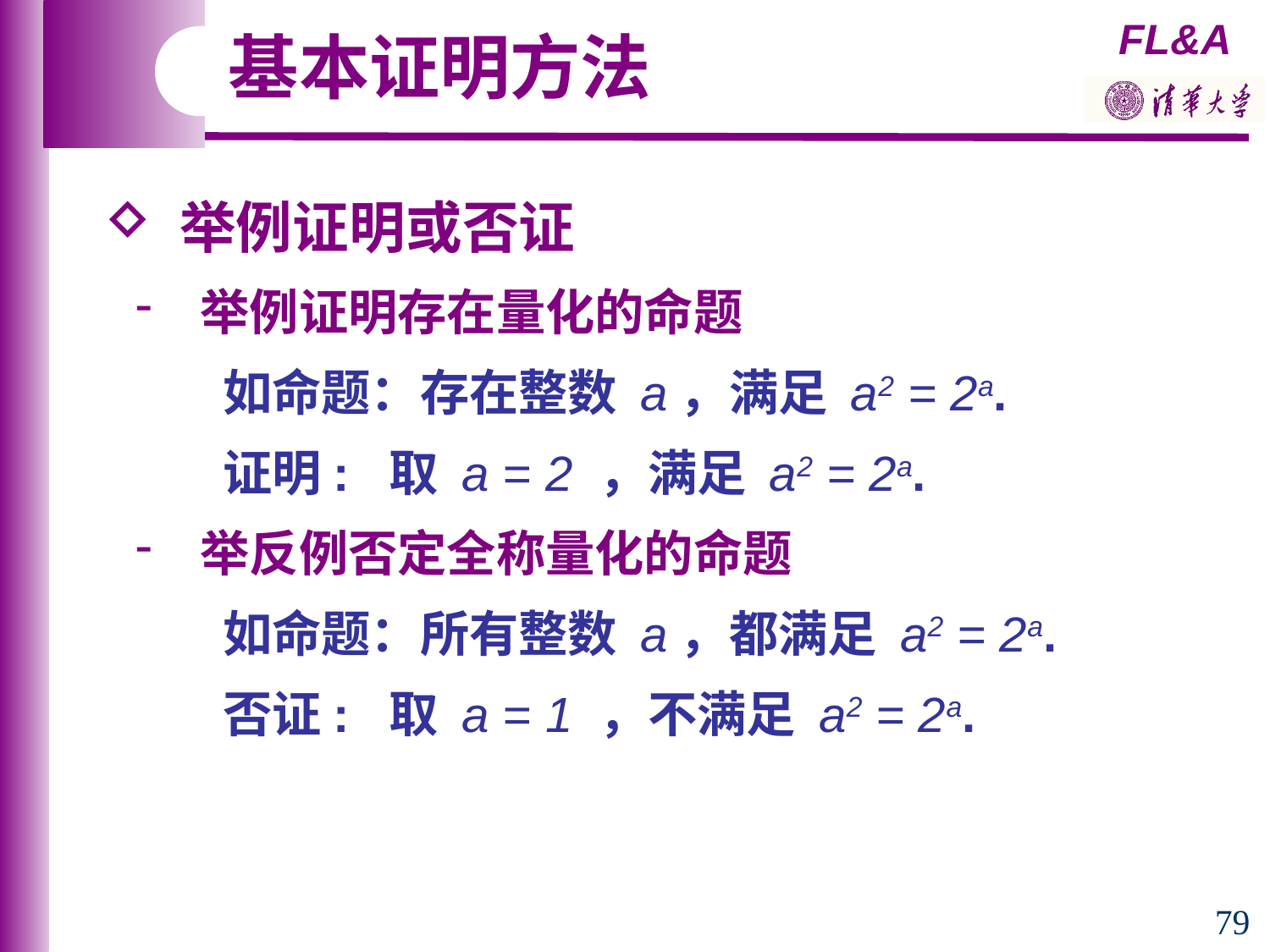

基本证明方法
 举例证明或否证

  举例证明存在量化的命题

    如命题：存在整数 a，满足 a2 = 2a.

    证明:  取 a = 2 ，满足 a2 = 2a.

  举反例否定全称量化的命题

    如命题：所有整数 a，都满足 a2 = 2a.

    否证:  取 a = 1 ，不满足 a2 = 2a. 
79